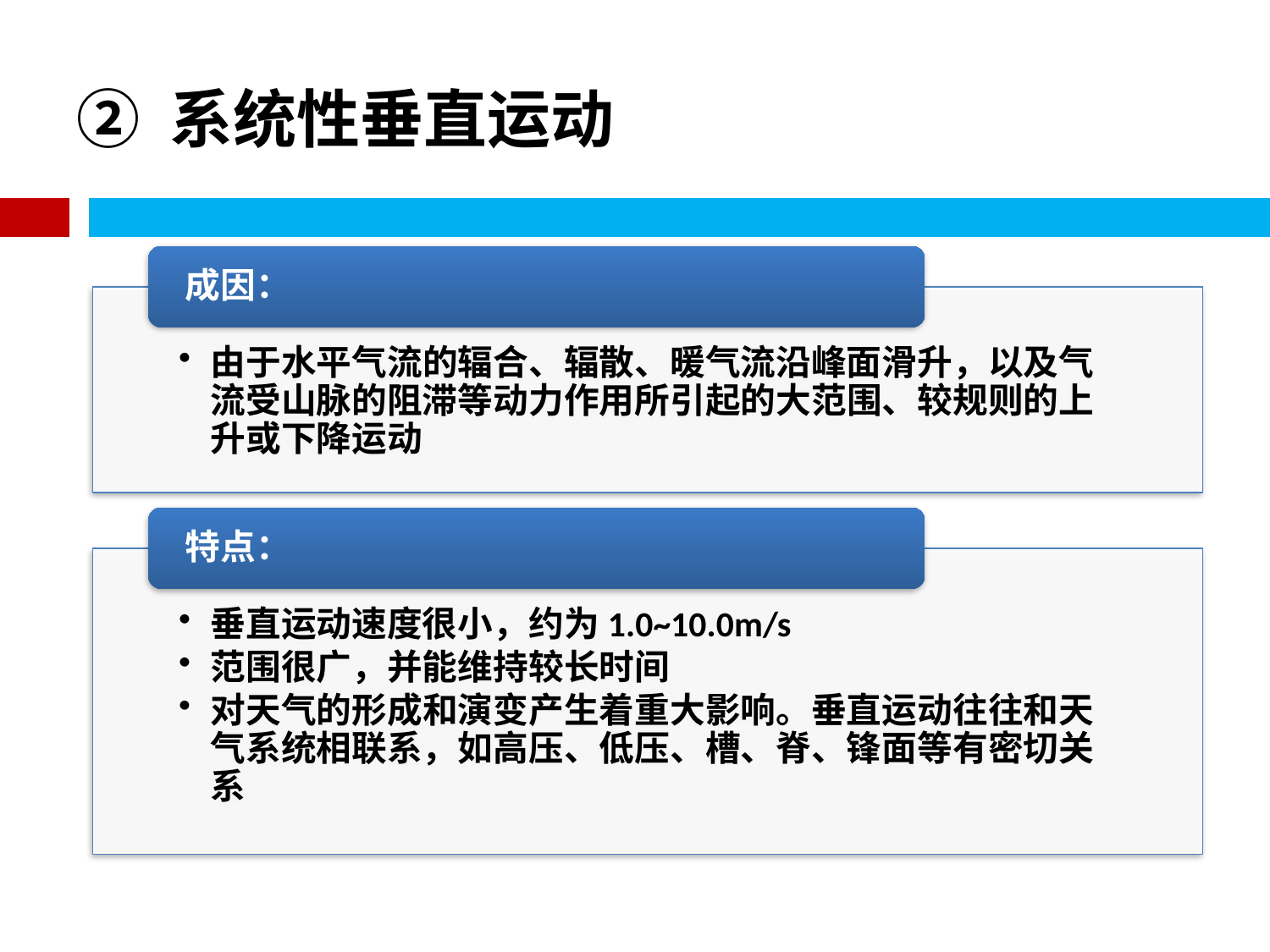

# ② 系统性垂直运动
由于水平气流的辐合、辐散、暖气流沿峰面滑升，以及气流受山脉的阻滞等动力作用所引起的大范围、较规则的上升或下降运动
成因：
垂直运动速度很小，约为1.0~10.0m/s
范围很广，并能维持较长时间
对天气的形成和演变产生着重大影响。垂直运动往往和天气系统相联系，如高压、低压、槽、脊、锋面等有密切关系
特点：